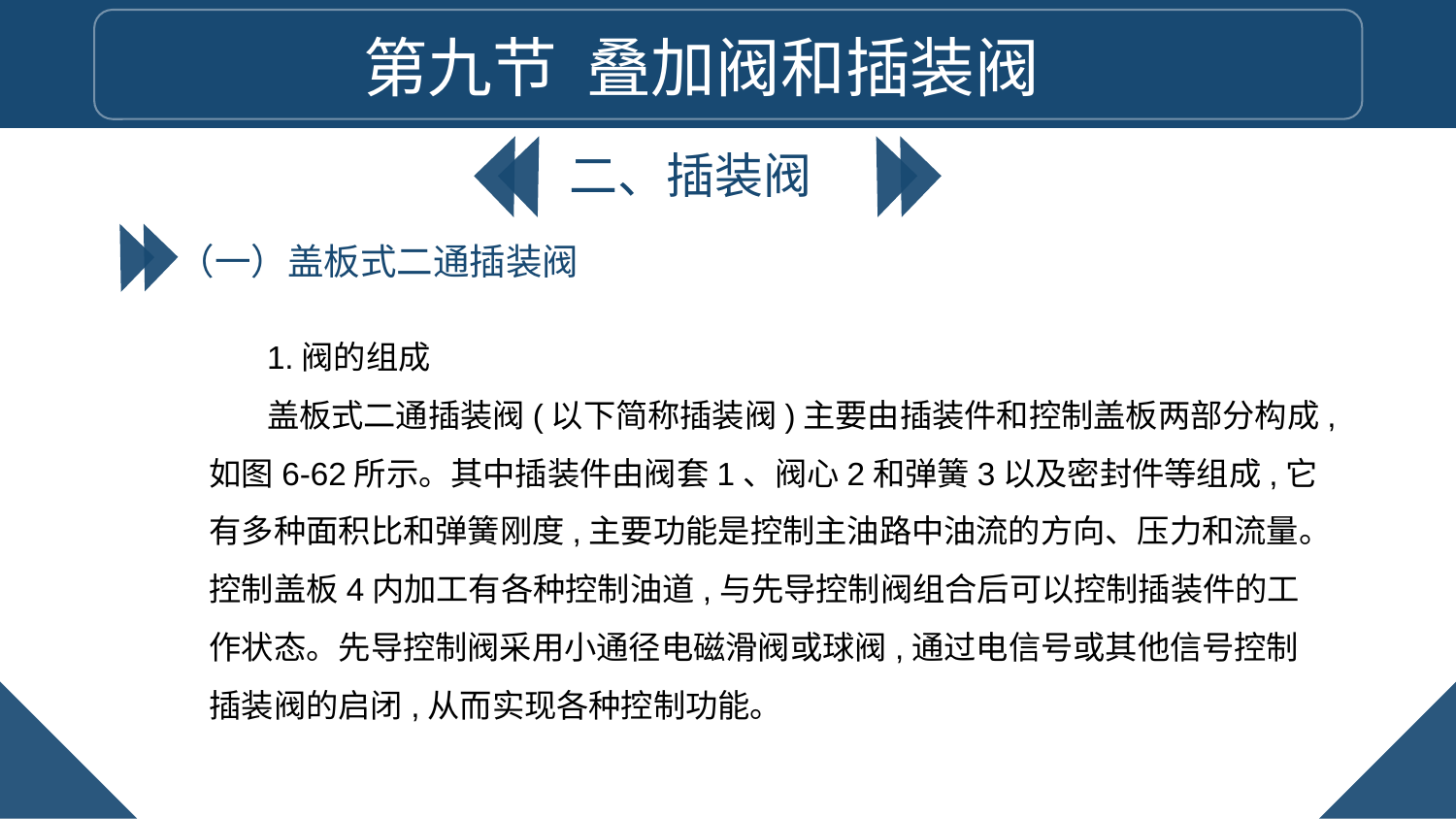

第九节  叠加阀和插装阀
二、插装阀

（一）盖板式二通插装阀

1.阀的组成
盖板式二通插装阀(以下简称插装阀)主要由插装件和控制盖板两部分构成,如图6-62所示。其中插装件由阀套1、阀心2和弹簧3以及密封件等组成,它有多种面积比和弹簧刚度,主要功能是控制主油路中油流的方向、压力和流量。控制盖板4内加工有各种控制油道,与先导控制阀组合后可以控制插装件的工作状态。先导控制阀采用小通径电磁滑阀或球阀,通过电信号或其他信号控制插装阀的启闭,从而实现各种控制功能。